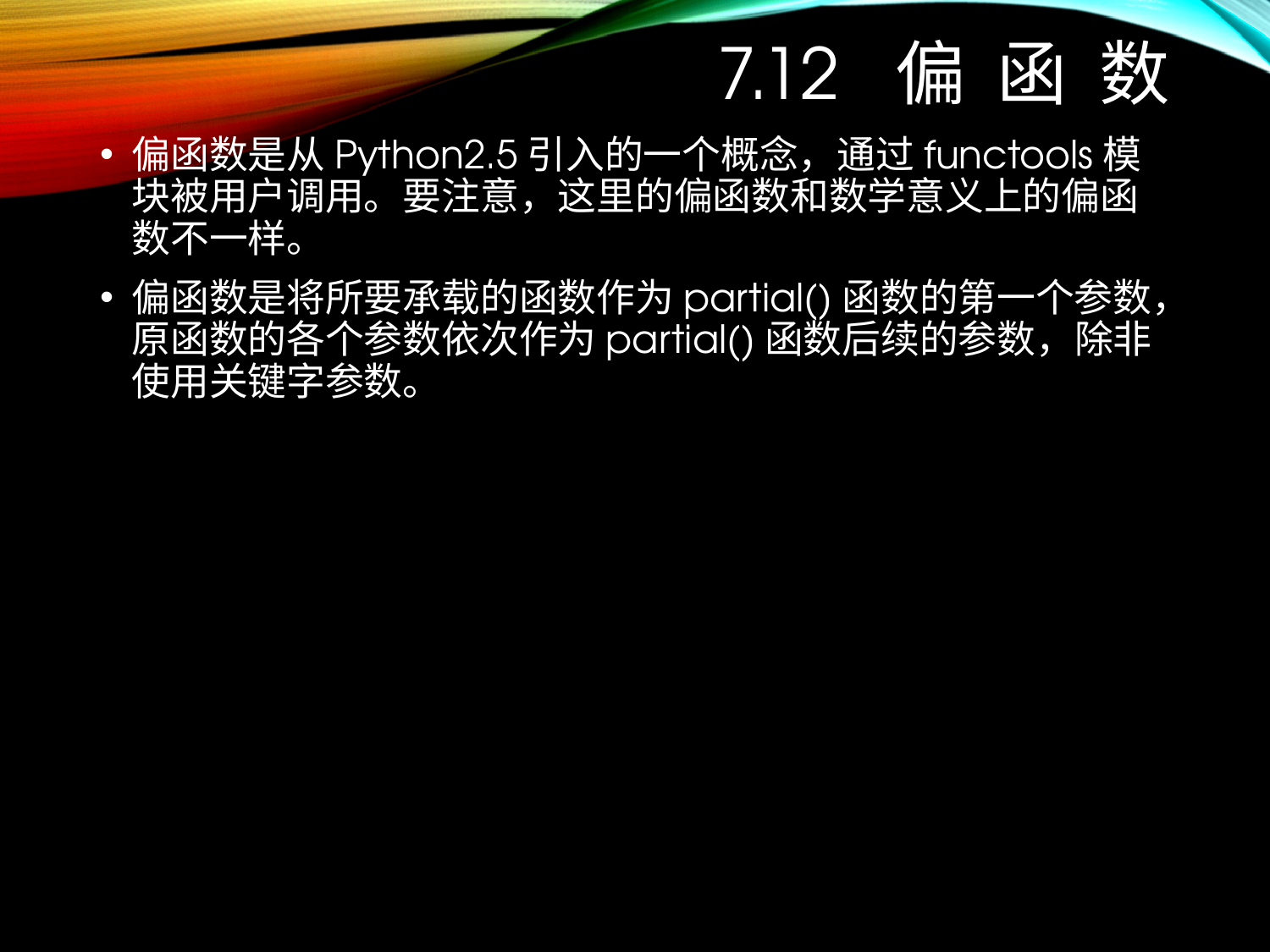

# 7.12  偏  函  数
偏函数是从Python2.5引入的一个概念，通过functools模块被用户调用。要注意，这里的偏函数和数学意义上的偏函数不一样。
偏函数是将所要承载的函数作为partial()函数的第一个参数，原函数的各个参数依次作为partial()函数后续的参数，除非使用关键字参数。